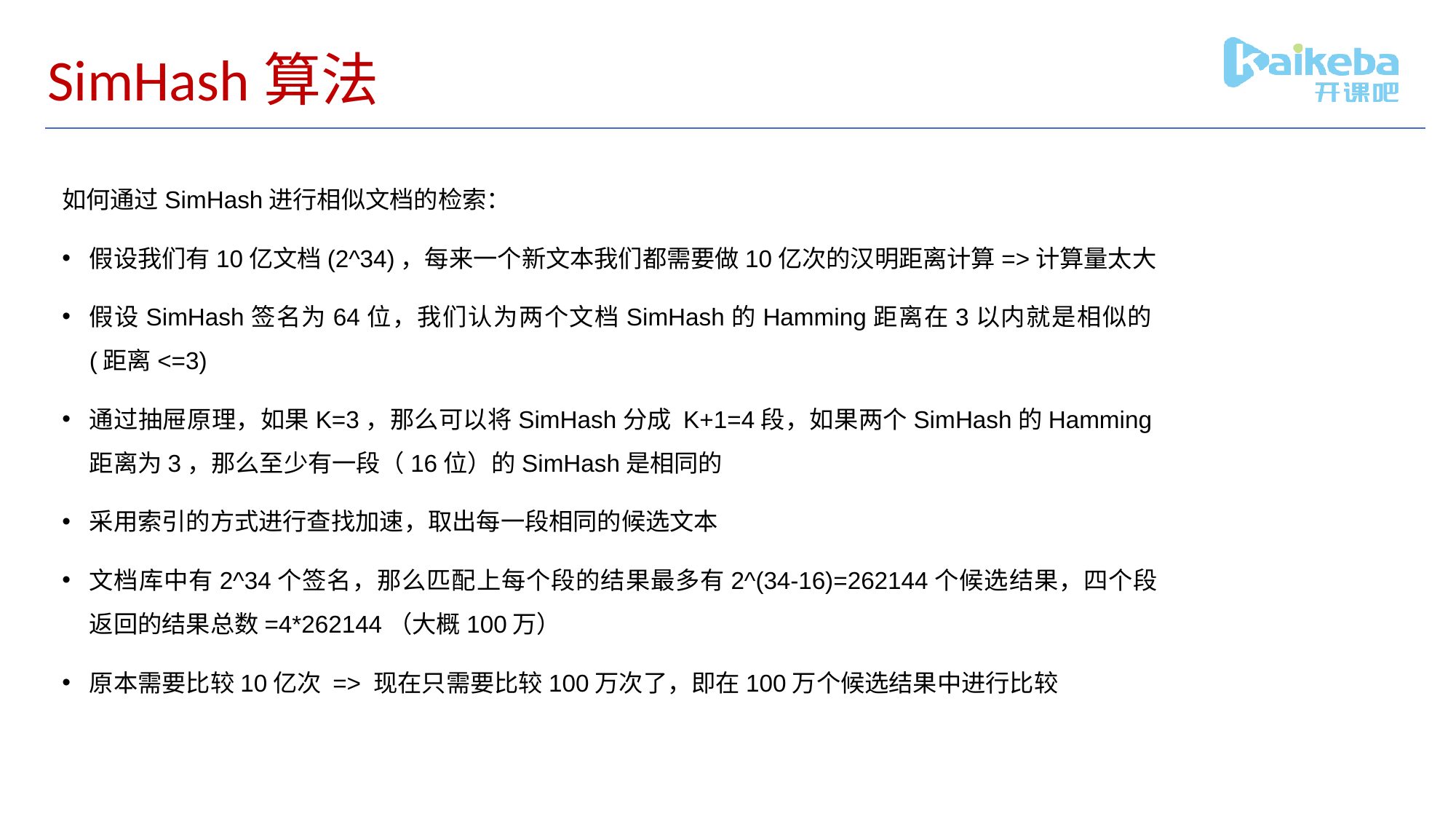

# SimHash算法
如何通过SimHash进行相似文档的检索：
假设我们有10亿文档(2^34)，每来一个新文本我们都需要做10亿次的汉明距离计算=>计算量太大
假设SimHash签名为64位，我们认为两个文档SimHash的Hamming距离在3以内就是相似的(距离<=3)
通过抽屉原理，如果K=3，那么可以将SimHash分成 K+1=4段，如果两个SimHash的Hamming距离为3，那么至少有一段（16位）的SimHash是相同的
采用索引的方式进行查找加速，取出每一段相同的候选文本
文档库中有2^34个签名，那么匹配上每个段的结果最多有2^(34-16)=262144个候选结果，四个段返回的结果总数=4*262144（大概100万）
原本需要比较10亿次 => 现在只需要比较100万次了，即在100万个候选结果中进行比较